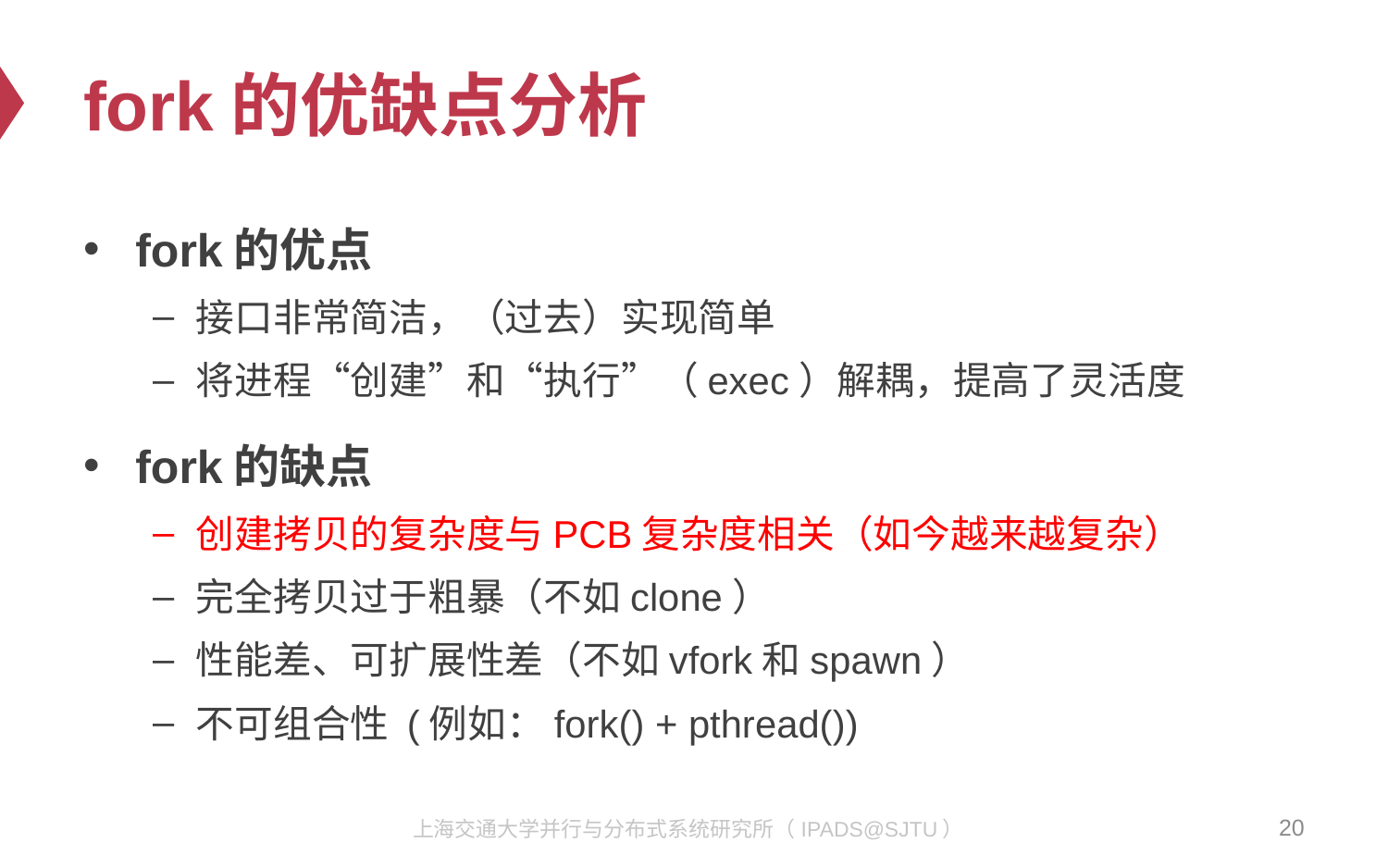

# fork的优缺点分析
fork的优点
接口非常简洁，（过去）实现简单
将进程“创建”和“执行”（exec）解耦，提高了灵活度
fork的缺点
创建拷贝的复杂度与PCB复杂度相关（如今越来越复杂）
完全拷贝过于粗暴（不如clone）
性能差、可扩展性差（不如vfork和spawn）
不可组合性 (例如：fork() + pthread())
20
上海交通大学并行与分布式系统研究所（IPADS@SJTU）